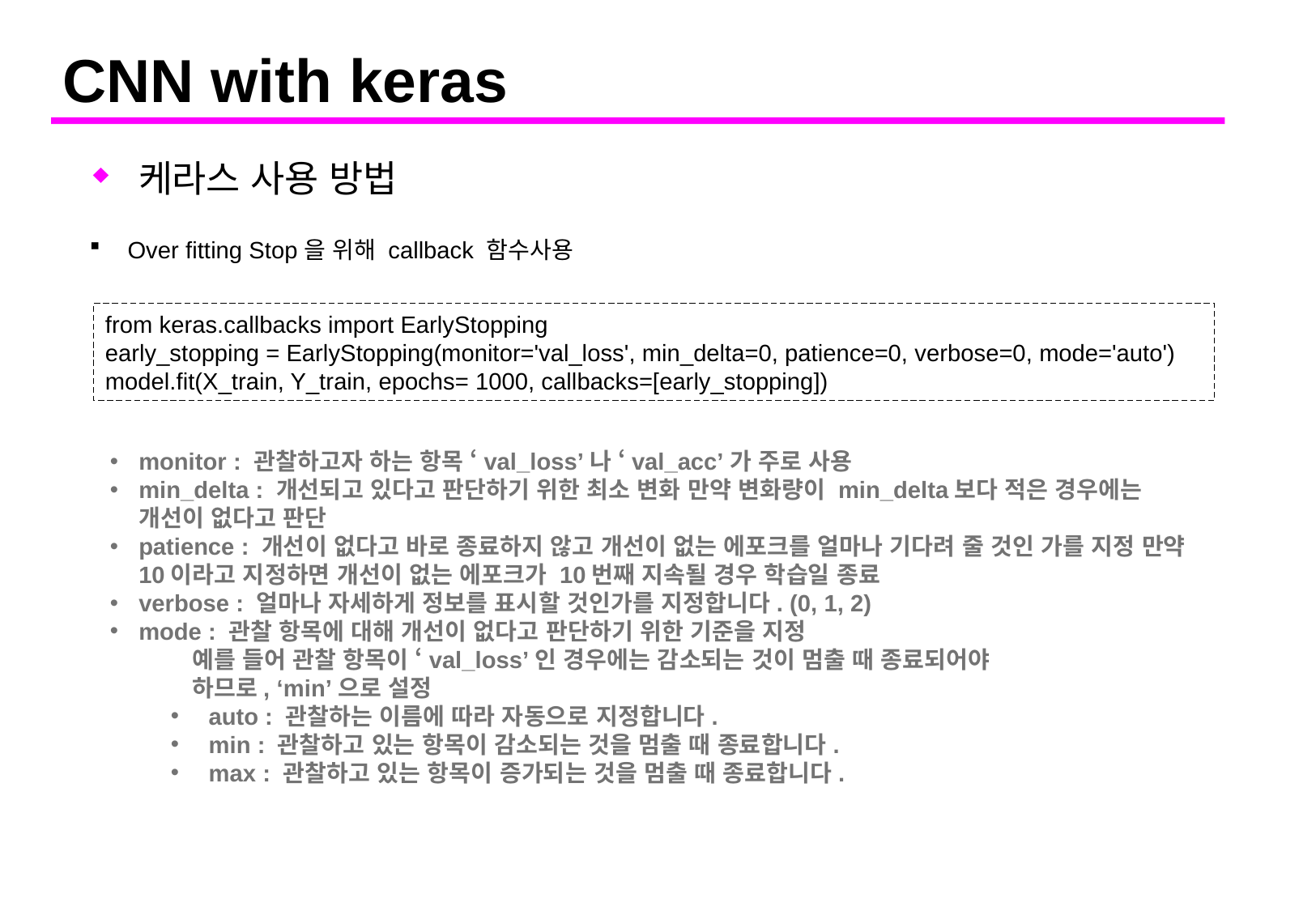

# CNN with keras
케라스 사용 방법
Over fitting Stop을 위해 callback 함수사용
from keras.callbacks import EarlyStopping
early_stopping = EarlyStopping(monitor='val_loss', min_delta=0, patience=0, verbose=0, mode='auto')
model.fit(X_train, Y_train, epochs= 1000, callbacks=[early_stopping])
monitor : 관찰하고자 하는 항목 ‘val_loss’나 ‘val_acc’가 주로 사용
min_delta : 개선되고 있다고 판단하기 위한 최소 변화 만약 변화량이 min_delta보다 적은 경우에는 개선이 없다고 판단
patience : 개선이 없다고 바로 종료하지 않고 개선이 없는 에포크를 얼마나 기다려 줄 것인 가를 지정 만약 10이라고 지정하면 개선이 없는 에포크가 10번째 지속될 경우 학습일 종료
verbose : 얼마나 자세하게 정보를 표시할 것인가를 지정합니다. (0, 1, 2)
mode : 관찰 항목에 대해 개선이 없다고 판단하기 위한 기준을 지정
        예를 들어 관찰 항목이 ‘val_loss’인 경우에는 감소되는 것이 멈출 때 종료되어야
        하므로, ‘min’으로 설정
auto : 관찰하는 이름에 따라 자동으로 지정합니다.
min : 관찰하고 있는 항목이 감소되는 것을 멈출 때 종료합니다.
max : 관찰하고 있는 항목이 증가되는 것을 멈출 때 종료합니다.